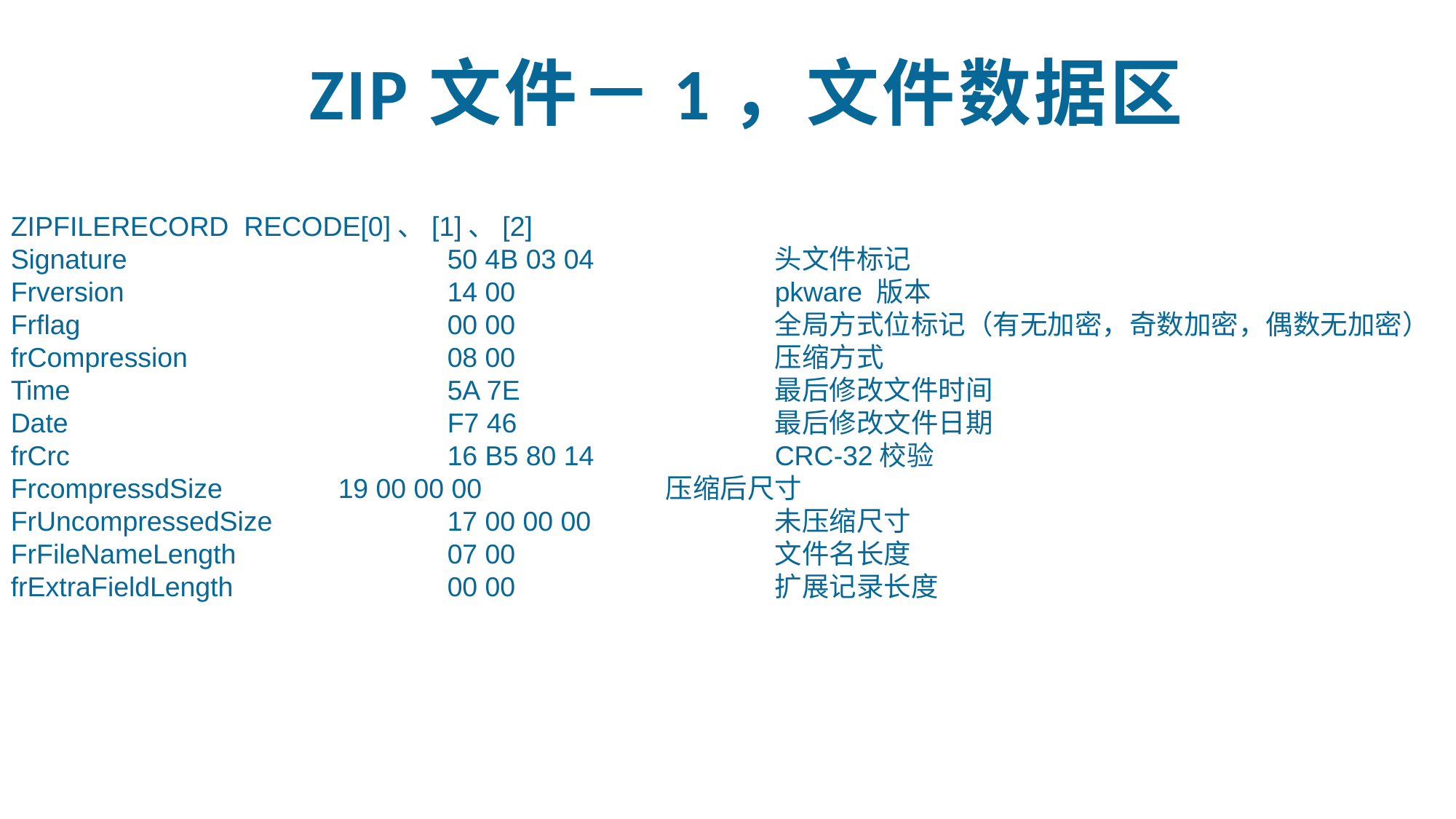

Zip文件－1，文件数据区
ZIPFILERECORD  RECODE[0]、[1]、[2]
Signature			50 4B 03 04		头文件标记
Frversion			14 00			pkware 版本
Frflag				00 00			全局方式位标记（有无加密，奇数加密，偶数无加密）
frCompression			08 00			压缩方式
Time				5A 7E			最后修改文件时间
Date				F7 46			最后修改文件日期
frCrc				16 B5 80 14		CRC-32校验
FrcompressdSize		19 00 00 00		压缩后尺寸
FrUncompressedSize		17 00 00 00		未压缩尺寸
FrFileNameLength		07 00			文件名长度
frExtraFieldLength		00 00			扩展记录长度